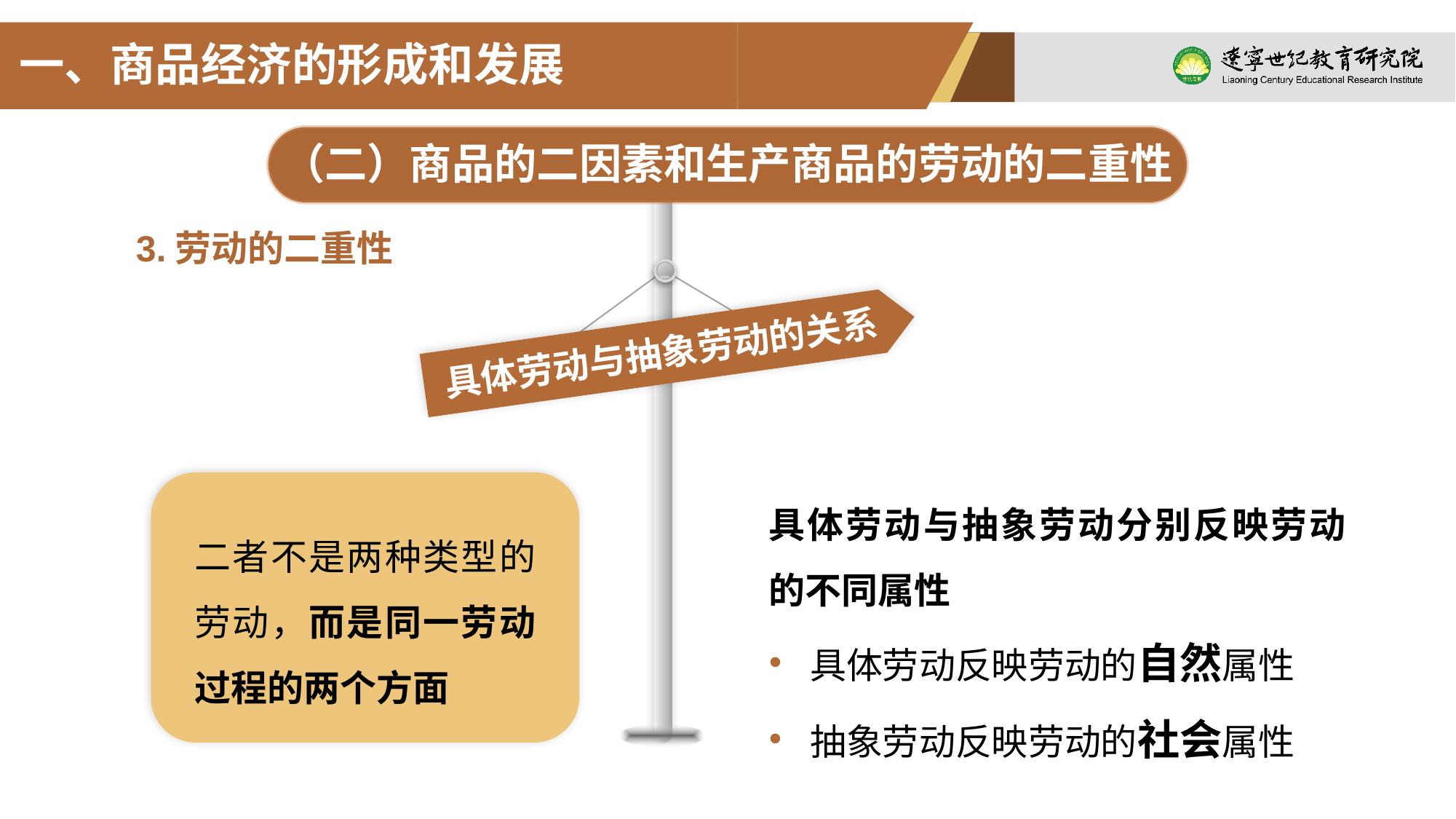

一、商品经济的形成和发展
（二）商品的二因素和生产商品的劳动的二重性

3.劳动的二重性

具体劳动与抽象劳动的关系

具体劳动与抽象劳动分别反映劳动的不同属性
具体劳动反映劳动的自然属性
抽象劳动反映劳动的社会属性
二者不是两种类型的劳动，而是同一劳动过程的两个方面